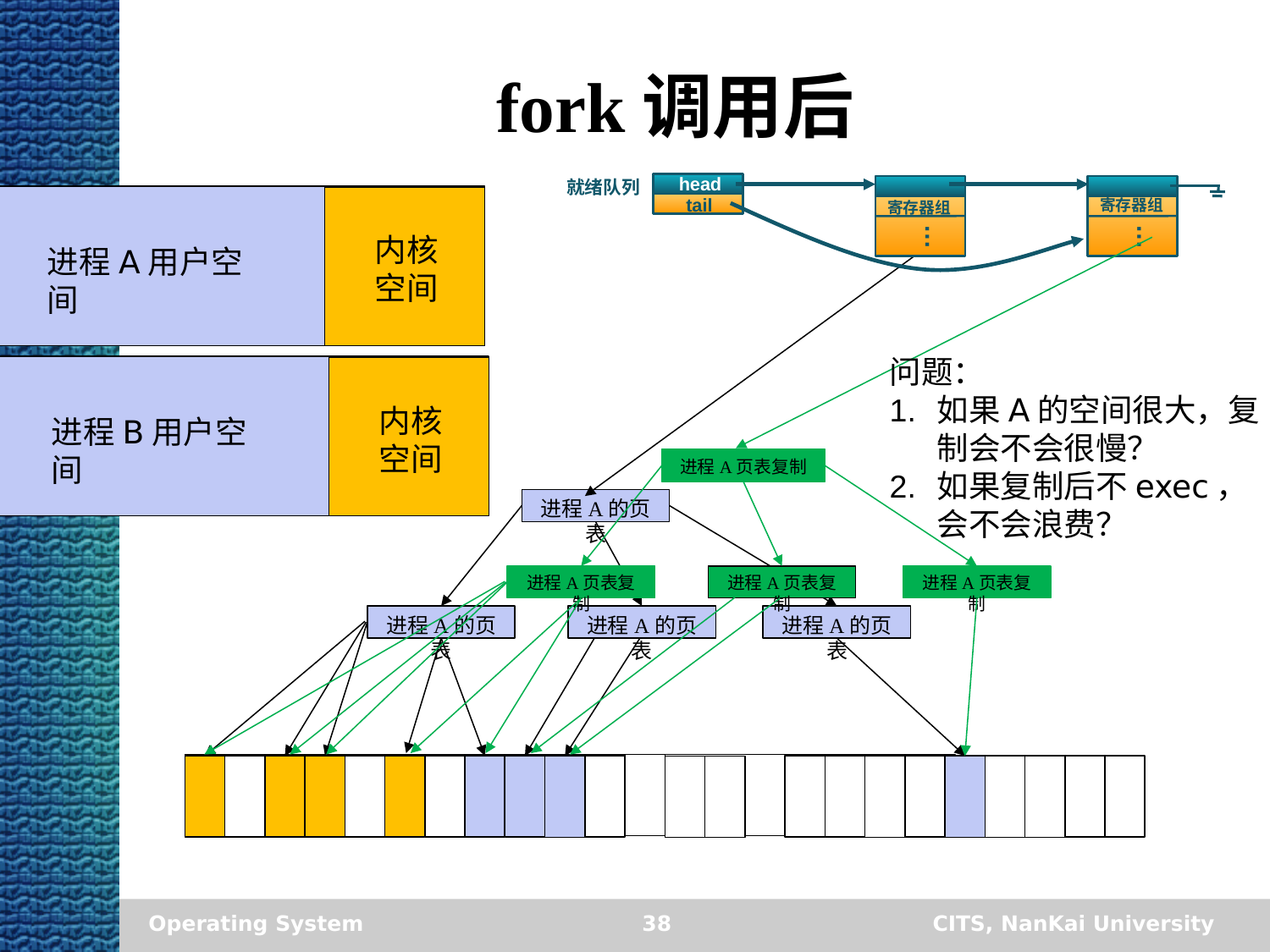

# fork调用后
head

tail
就绪队列

寄存器组

…

寄存器组

…

内核
空间
进程A用户空间
问题：
如果A的空间很大，复制会不会很慢？
如果复制后不exec，会不会浪费？

内核
空间
进程B用户空间
进程A页表复制
进程A的页表
进程A页表复制
进程A页表复制
进程A页表复制
进程A的页表
进程A的页表
进程A的页表

Operating System
38
CITS, NanKai University